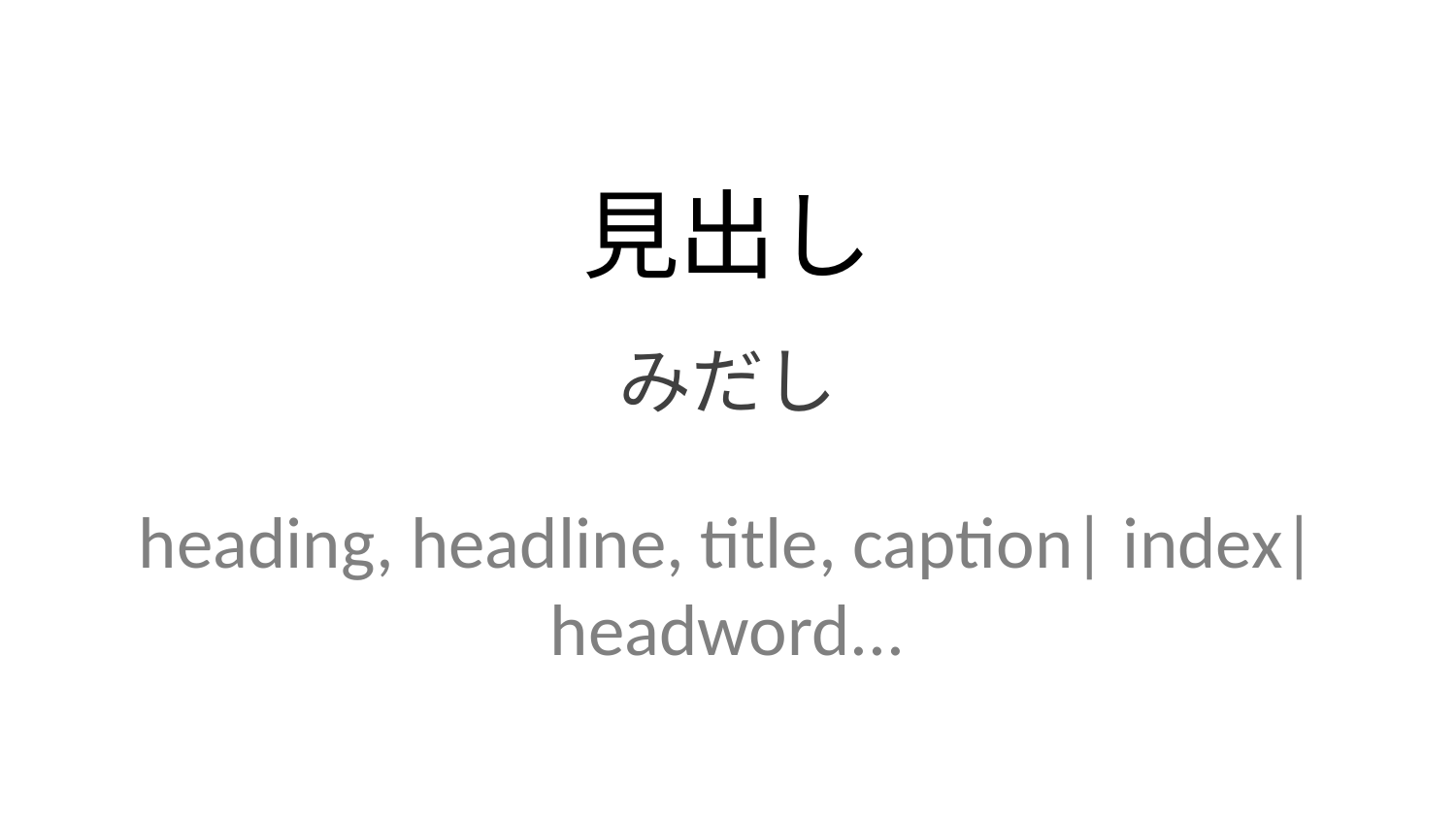

見出し

みだし
heading, headline, title, caption| index| headword...